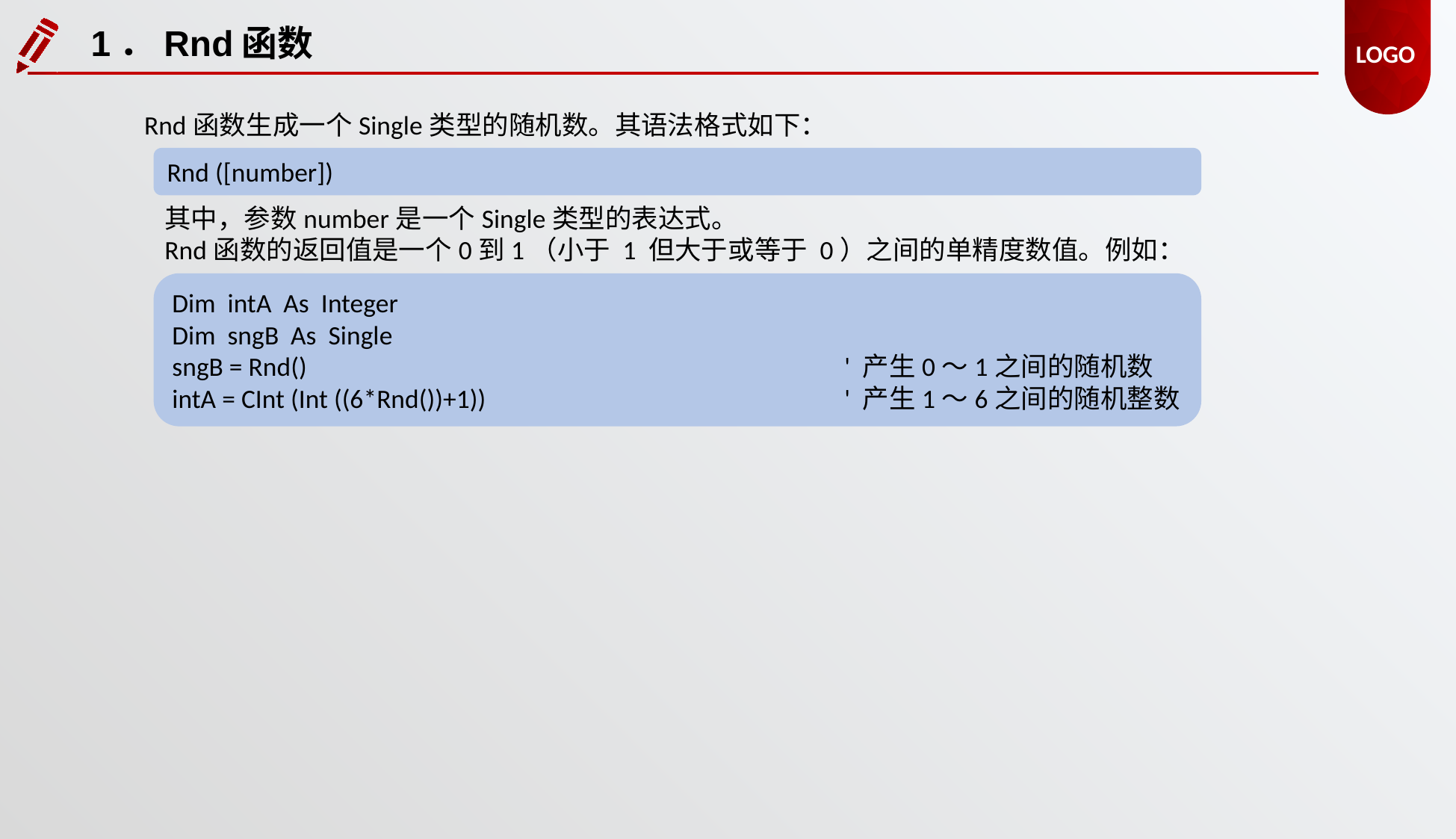

1．Rnd函数
Rnd函数生成一个Single类型的随机数。其语法格式如下：
Rnd ([number])
其中，参数number是一个Single类型的表达式。
Rnd函数的返回值是一个0到1（小于 1 但大于或等于 0）之间的单精度数值。例如：
Dim  intA  As  Integer
Dim  sngB  As  Single
sngB = Rnd()					' 产生0～1之间的随机数
intA = CInt (Int ((6*Rnd())+1))				' 产生1～6之间的随机整数